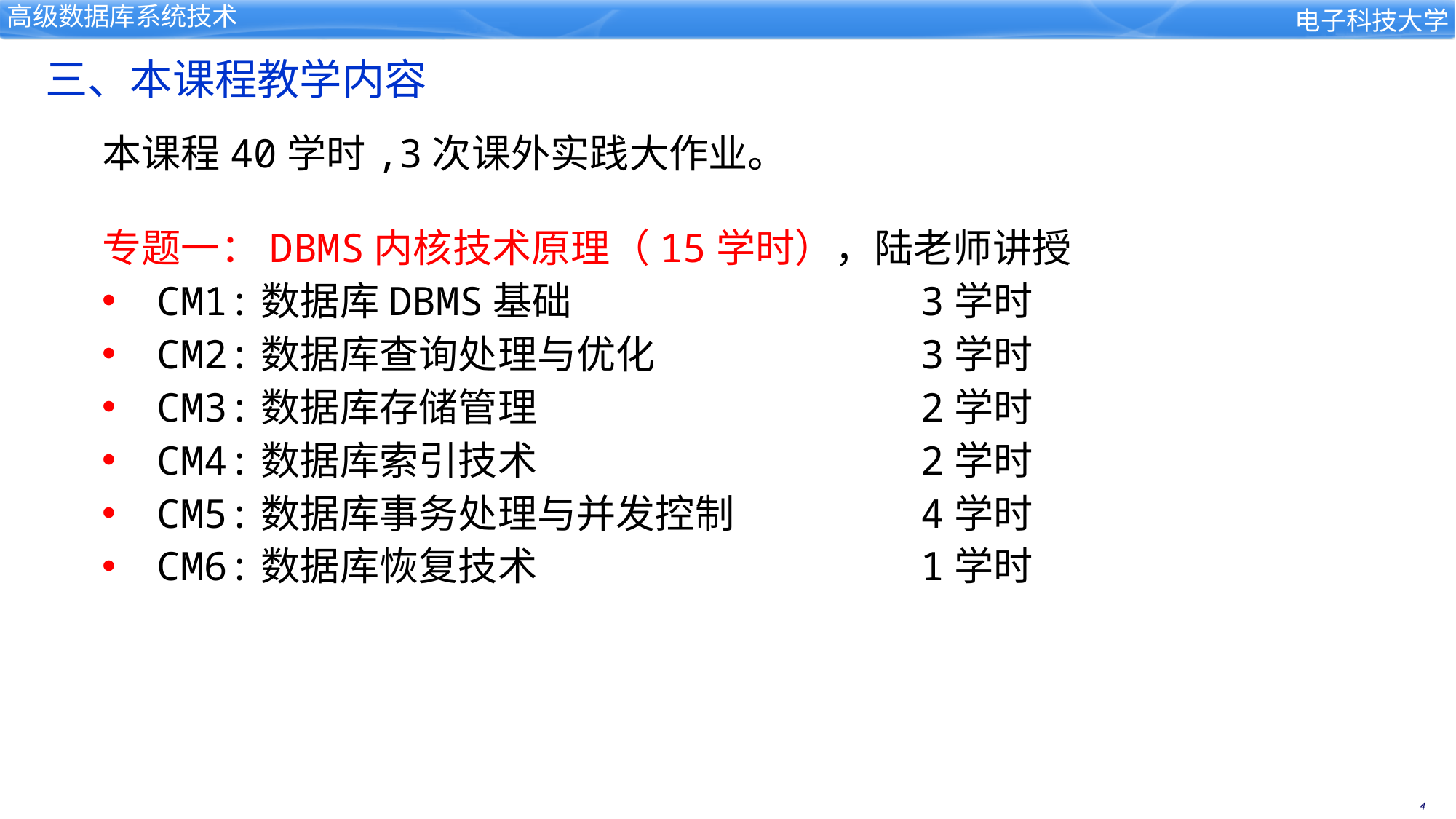

三、本课程教学内容
本课程40学时,3次课外实践大作业。
专题一：DBMS内核技术原理（15学时），陆老师讲授
CM1:数据库DBMS基础    			3学时
CM2:数据库查询处理与优化			3学时
CM3:数据库存储管理				2学时
CM4:数据库索引技术				2学时
CM5:数据库事务处理与并发控制		4学时
CM6:数据库恢复技术				1学时